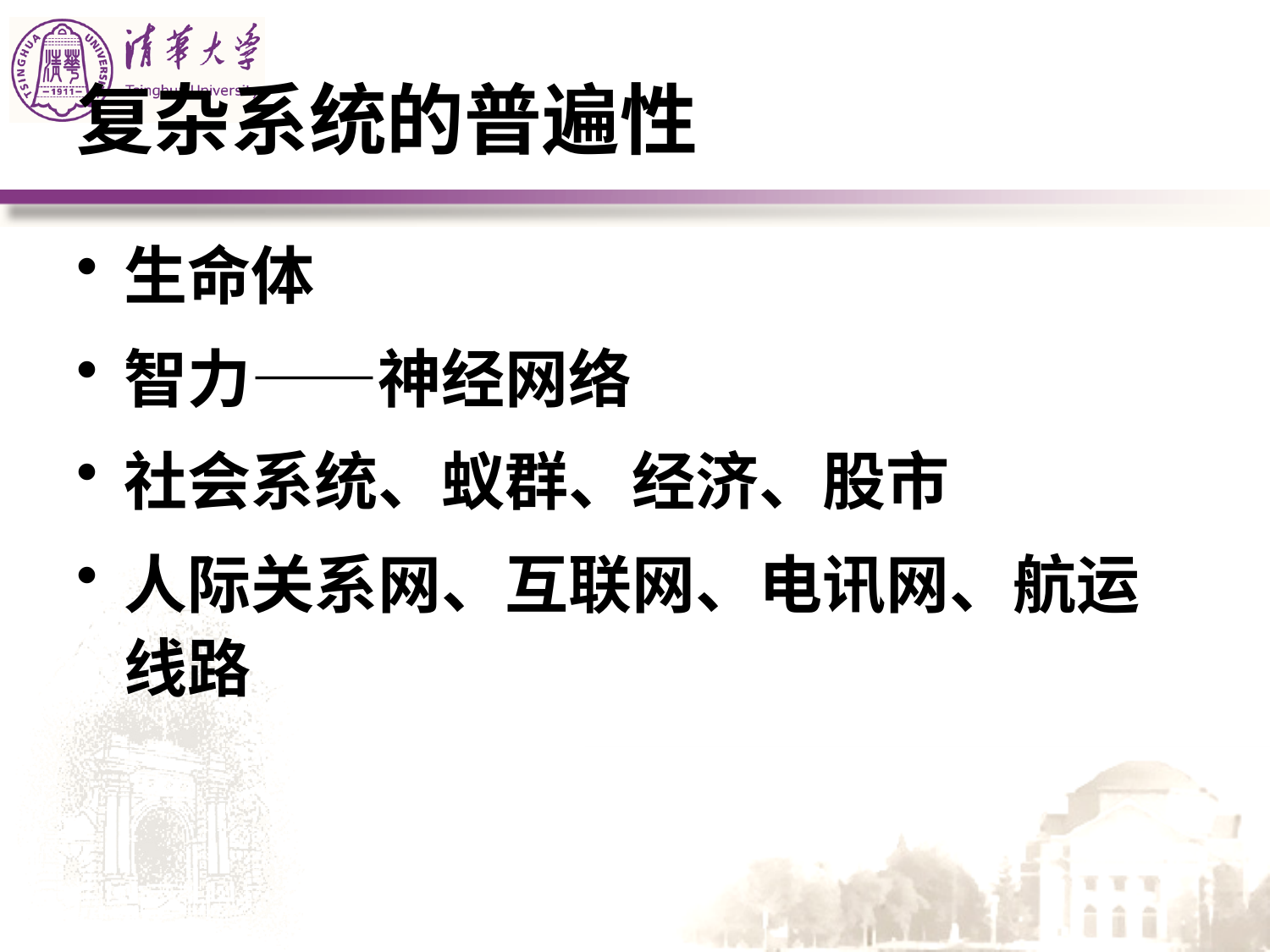

# 复杂系统的普遍性
生命体
智力——神经网络
社会系统、蚁群、经济、股市
人际关系网、互联网、电讯网、航运线路